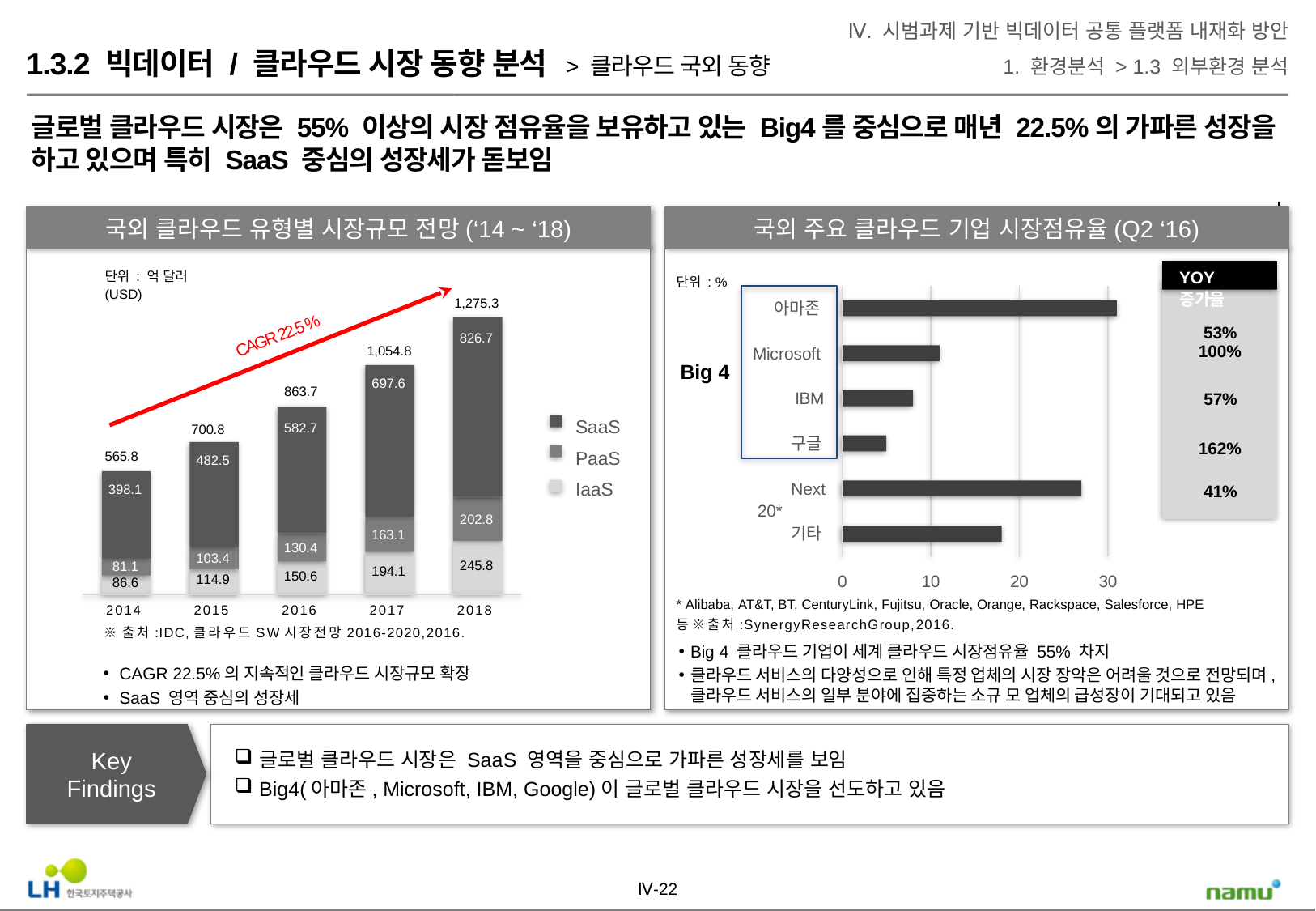

Ⅳ. 시범과제 기반 빅데이터 공통 플랫폼 내재화 방안
1. 환경분석 > 1.3 외부환경 분석
1.3.2 빅데이터 / 클라우드 시장 동향 분석  > 클라우드 국외 동향
글로벌 클라우드 시장은 55% 이상의 시장 점유율을 보유하고 있는 Big4를 중심으로 매년 22.5%의 가파른 성장을 하고 있으며 특히 SaaS 중심의 성장세가 돋보임
국외 클라우드 유형별 시장규모 전망(‘14 ~ ‘18)
국외 주요 클라우드 기업 시장점유율(Q2 ‘16)

YOY 증가율

53%
단위 : 억 달러(USD)
단위 : %

1,275.3
아마존

CAGR 22.5 %
826.7
100%

57%
Microsoft

IBM
1,054.8

697.6

Big 4

863.7

SaaS PaaS IaaS

582.7
700.8

482.5
구글

Next 20*

162%

41%

565.8

398.1

202.8

245.8

기타

163.1

194.1

130.4

150.6

103.4
114.9

81.1
86.6

0
10
20
30

* Alibaba, AT&T, BT, CenturyLink, Fujitsu, Oracle, Orange, Rackspace, Salesforce, HPE 등 ※출처:SynergyResearchGroup,2016.

2014
2015
2016
2017
2018
※출처:IDC,클라우드SW시장전망2016-2020,2016.

 CAGR 22.5%의 지속적인 클라우드 시장규모 확장
 SaaS 영역 중심의 성장세
Big 4 클라우드 기업이 세계 클라우드 시장점유율 55% 차지
클라우드 서비스의 다양성으로 인해 특정 업체의 시장 장악은 어려울 것으로 전망되며, 클라우드 서비스의 일부 분야에 집중하는 소규 모 업체의 급성장이 기대되고 있음
Key
Findings
글로벌 클라우드 시장은 SaaS 영역을 중심으로 가파른 성장세를 보임
Big4(아마존, Microsoft, IBM, Google)이 글로벌 클라우드 시장을 선도하고 있음